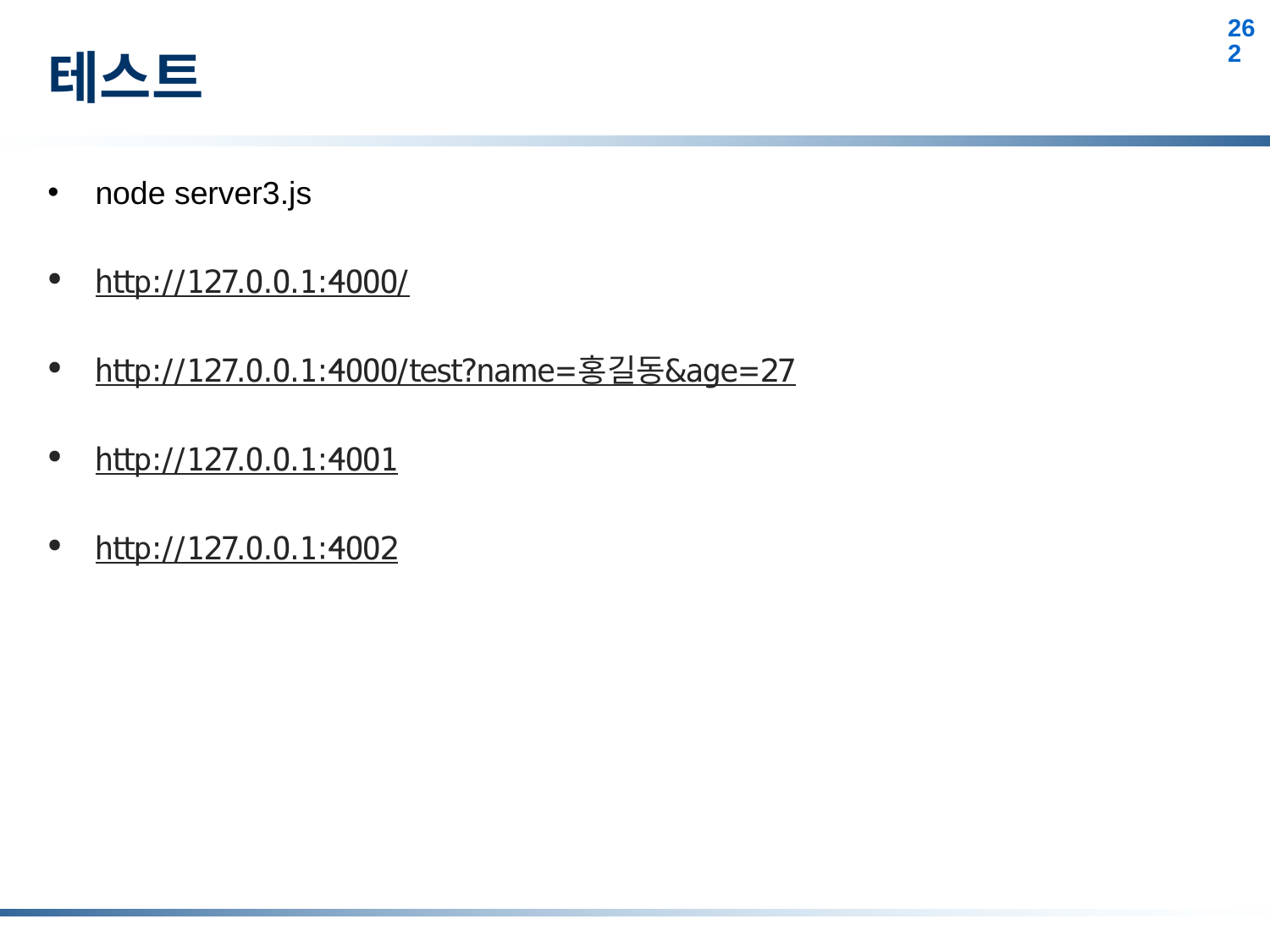

# 테스트
node server3.js

http://127.0.0.1:4000/

http://127.0.0.1:4000/test?name=홍길동&age=27

http://127.0.0.1:4001

http://127.0.0.1:4002